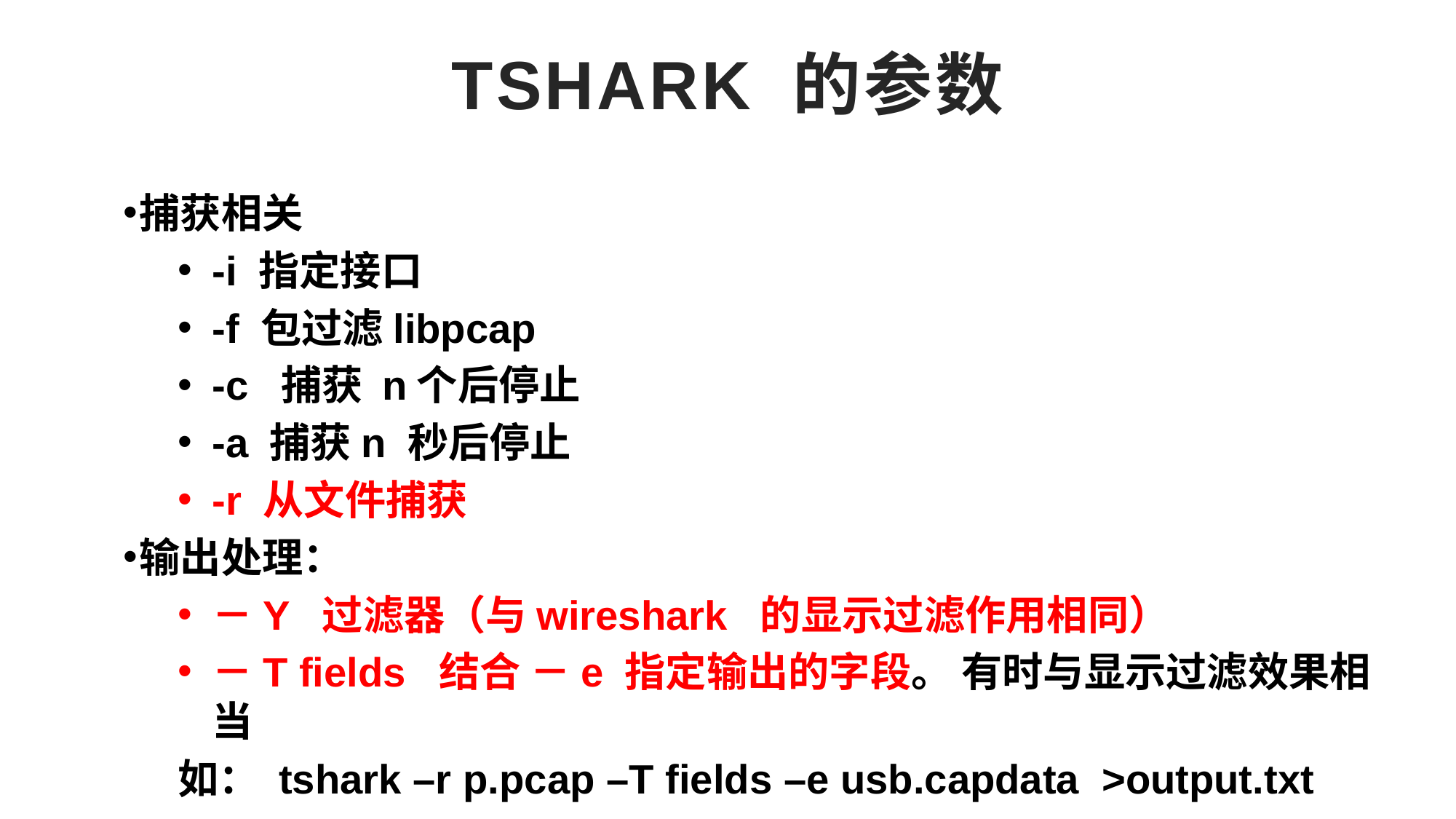

# Tshark 的参数
捕获相关
-i 指定接口
-f 包过滤libpcap
-c  捕获 n个后停止
-a 捕获n 秒后停止
-r 从文件捕获
输出处理：
－Y  过滤器（与wireshark  的显示过滤作用相同）
－T fields  结合 －e 指定输出的字段。 有时与显示过滤效果相当
如： tshark –r p.pcap –T fields –e usb.capdata  >output.txt